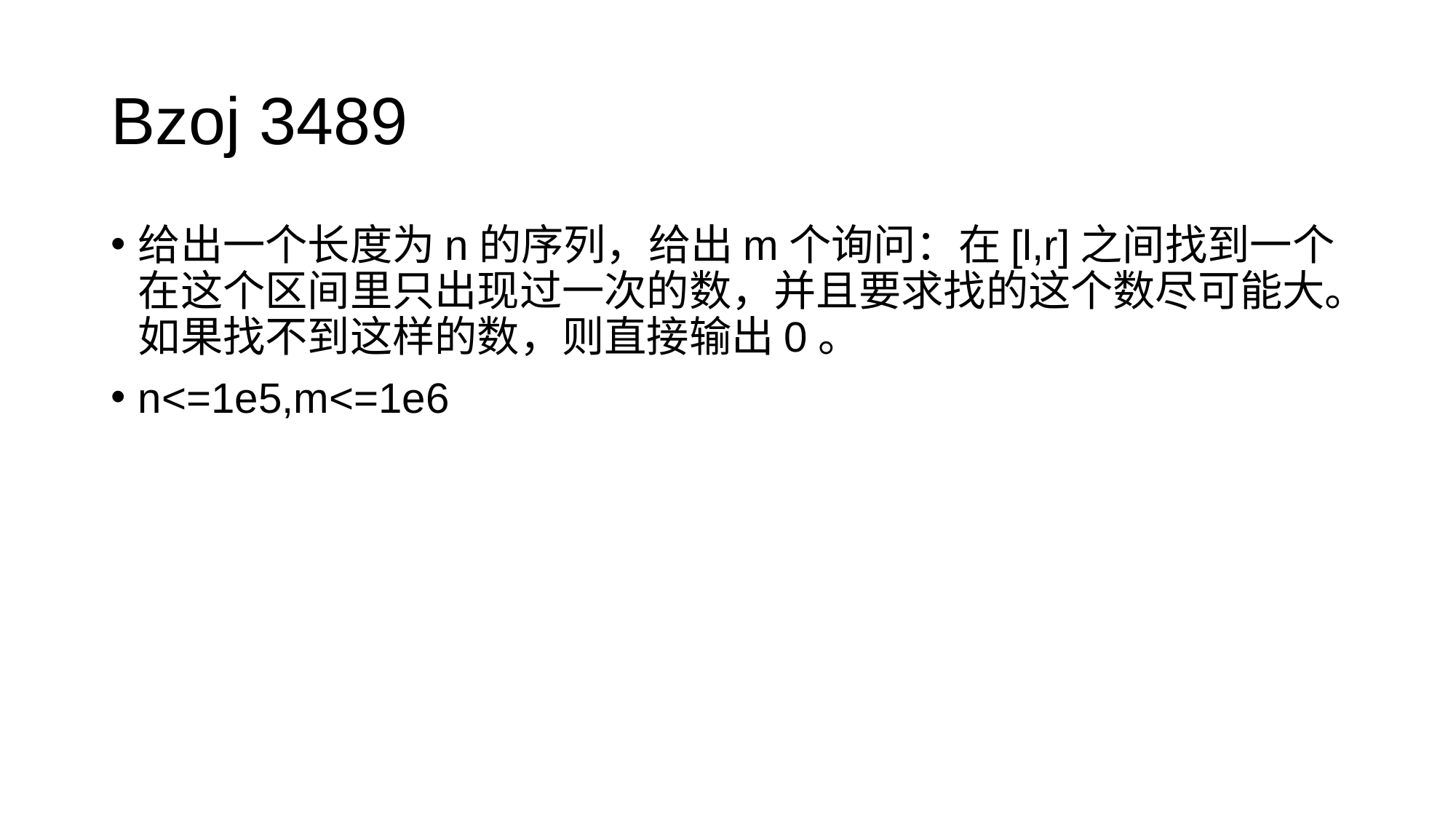

# Bzoj 3489
给出一个长度为n的序列，给出m个询问：在[l,r]之间找到一个在这个区间里只出现过一次的数，并且要求找的这个数尽可能大。如果找不到这样的数，则直接输出0。
n<=1e5,m<=1e6